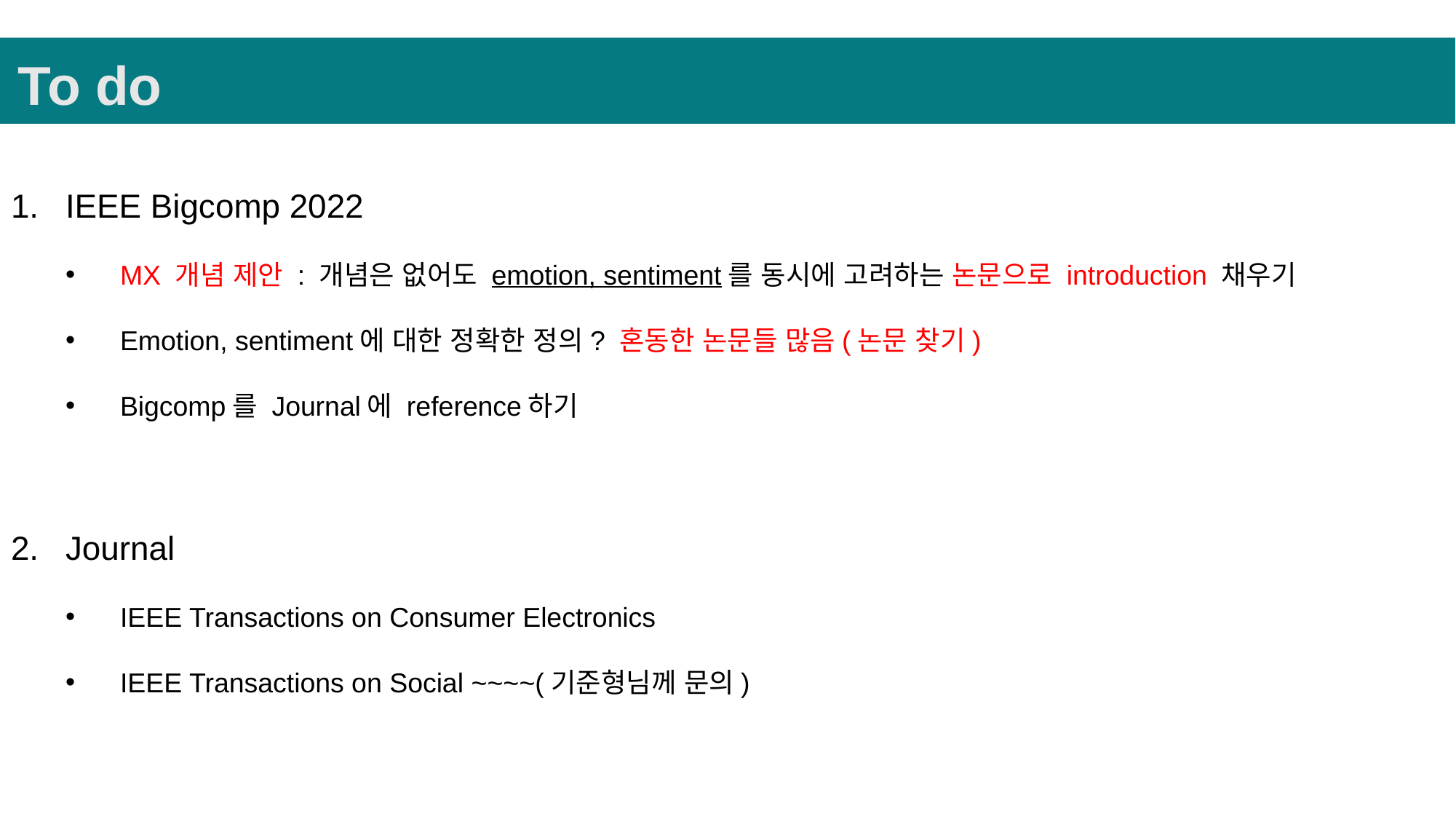

To do

IEEE Bigcomp 2022
MX 개념 제안 : 개념은 없어도 emotion, sentiment를 동시에 고려하는 논문으로 introduction 채우기
Emotion, sentiment에 대한 정확한 정의? 혼동한 논문들 많음(논문 찾기)
Bigcomp를 Journal에 reference하기

Journal
IEEE Transactions on Consumer Electronics
IEEE Transactions on Social ~~~~(기준형님께 문의)